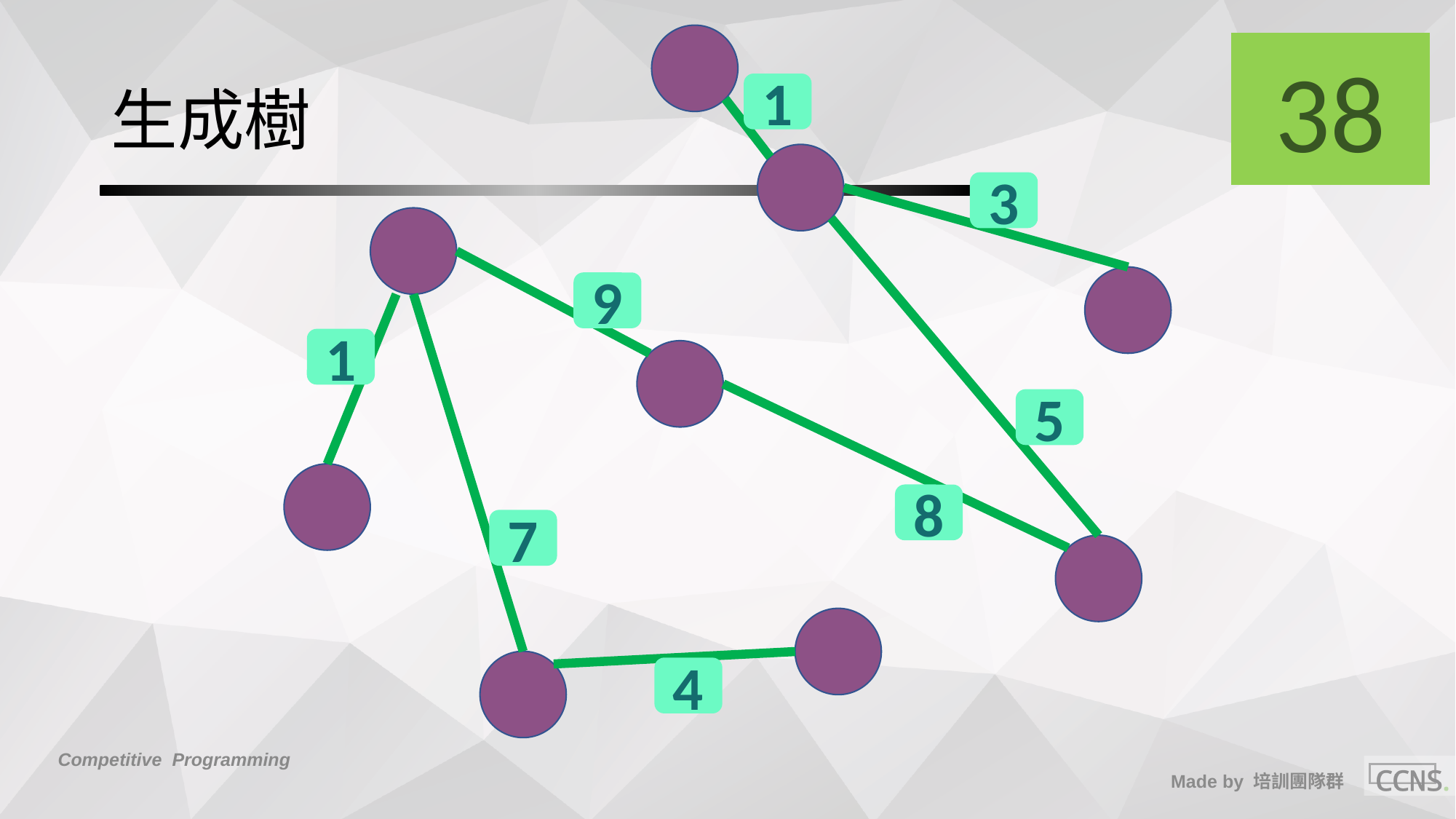

38
# 生成樹
1

3

9
1

5

8
7

4